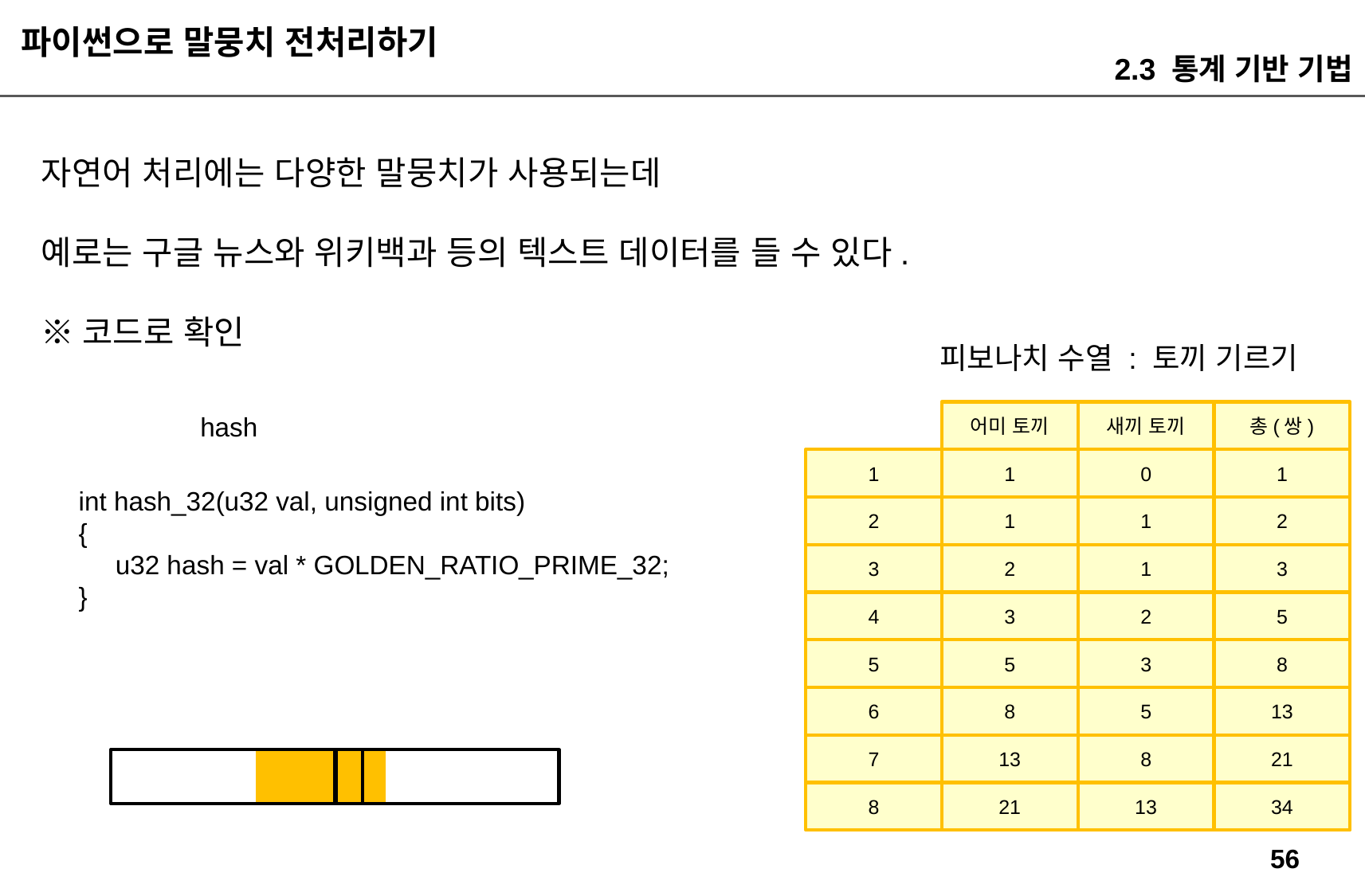

파이썬으로 말뭉치 전처리하기
2.3 통계 기반 기법
자연어 처리에는 다양한 말뭉치가 사용되는데

예로는 구글 뉴스와 위키백과 등의 텍스트 데이터를 들 수 있다.

※코드로 확인
피보나치 수열 : 토끼 기르기
어미 토끼
새끼 토끼
총(쌍)
1
1
0
1
2
1
1
2
3
2
1
3
4
3
2
5
5
5
3
8
6
8
5
13
7
13
8
21
8
21
13
34
hash
int hash_32(u32 val, unsigned int bits)
{
     u32 hash = val * GOLDEN_RATIO_PRIME_32;
}